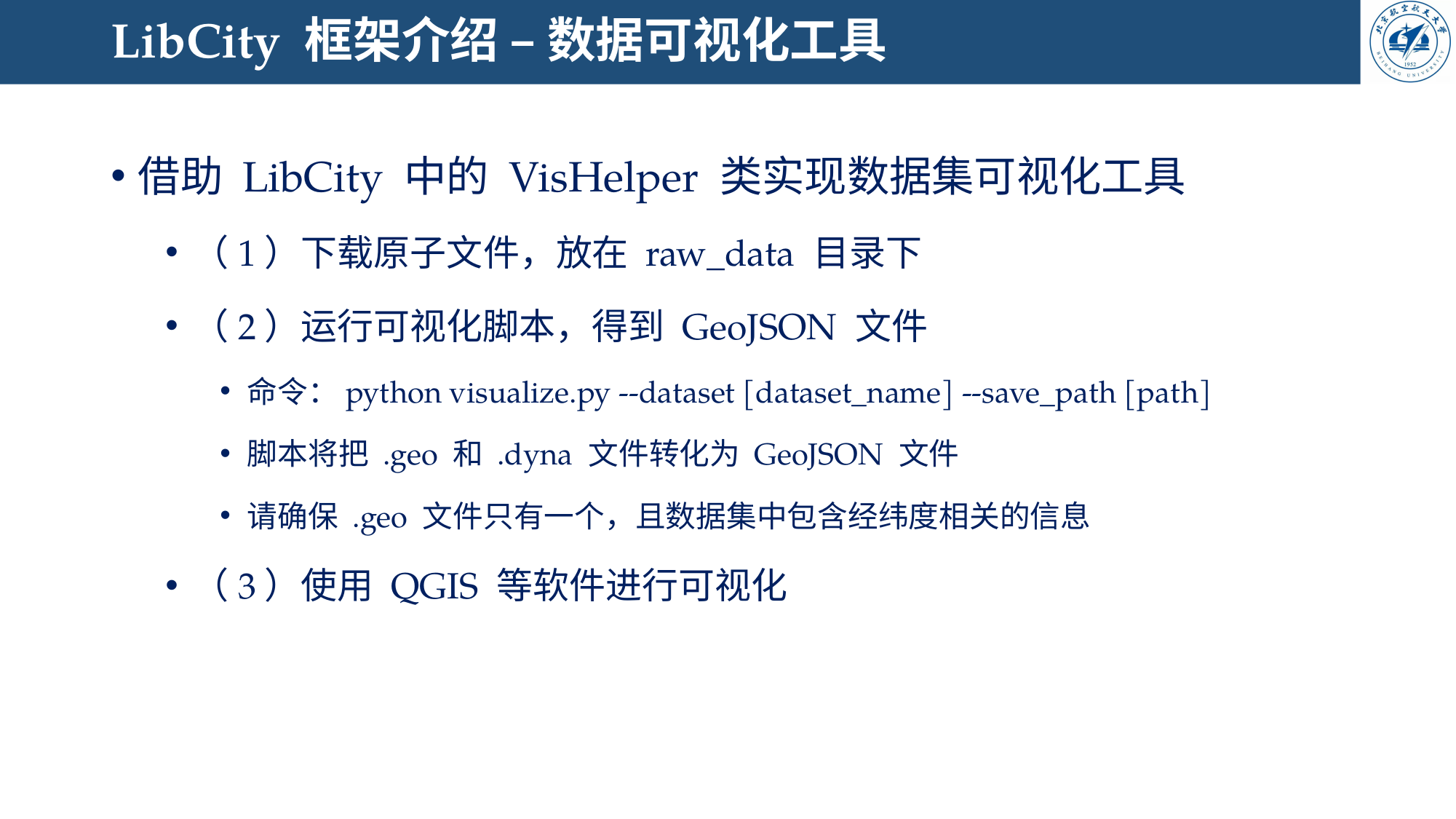

# LibCity 框架介绍 – 数据可视化工具
借助 LibCity 中的 VisHelper 类实现数据集可视化工具
（1）下载原子文件，放在 raw_data 目录下
（2）运行可视化脚本，得到 GeoJSON 文件
命令：python visualize.py --dataset [dataset_name] --save_path [path]
脚本将把 .geo 和 .dyna 文件转化为 GeoJSON 文件
请确保 .geo 文件只有一个，且数据集中包含经纬度相关的信息
（3）使用 QGIS 等软件进行可视化